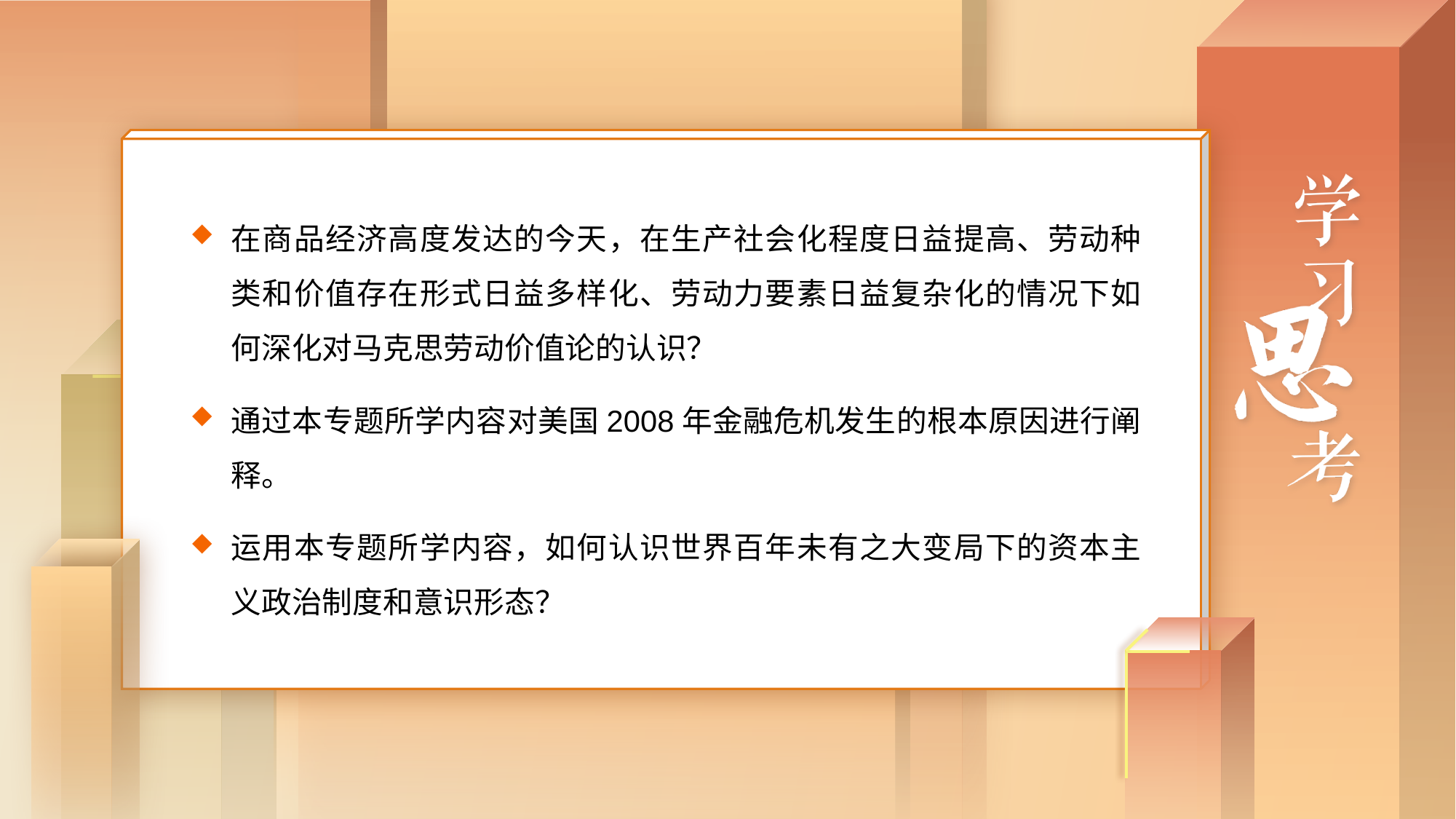

在商品经济高度发达的今天，在生产社会化程度日益提高、劳动种类和价值存在形式日益多样化、劳动力要素日益复杂化的情况下如何深化对马克思劳动价值论的认识？
通过本专题所学内容对美国2008年金融危机发生的根本原因进行阐释。
运用本专题所学内容，如何认识世界百年未有之大变局下的资本主义政治制度和意识形态？